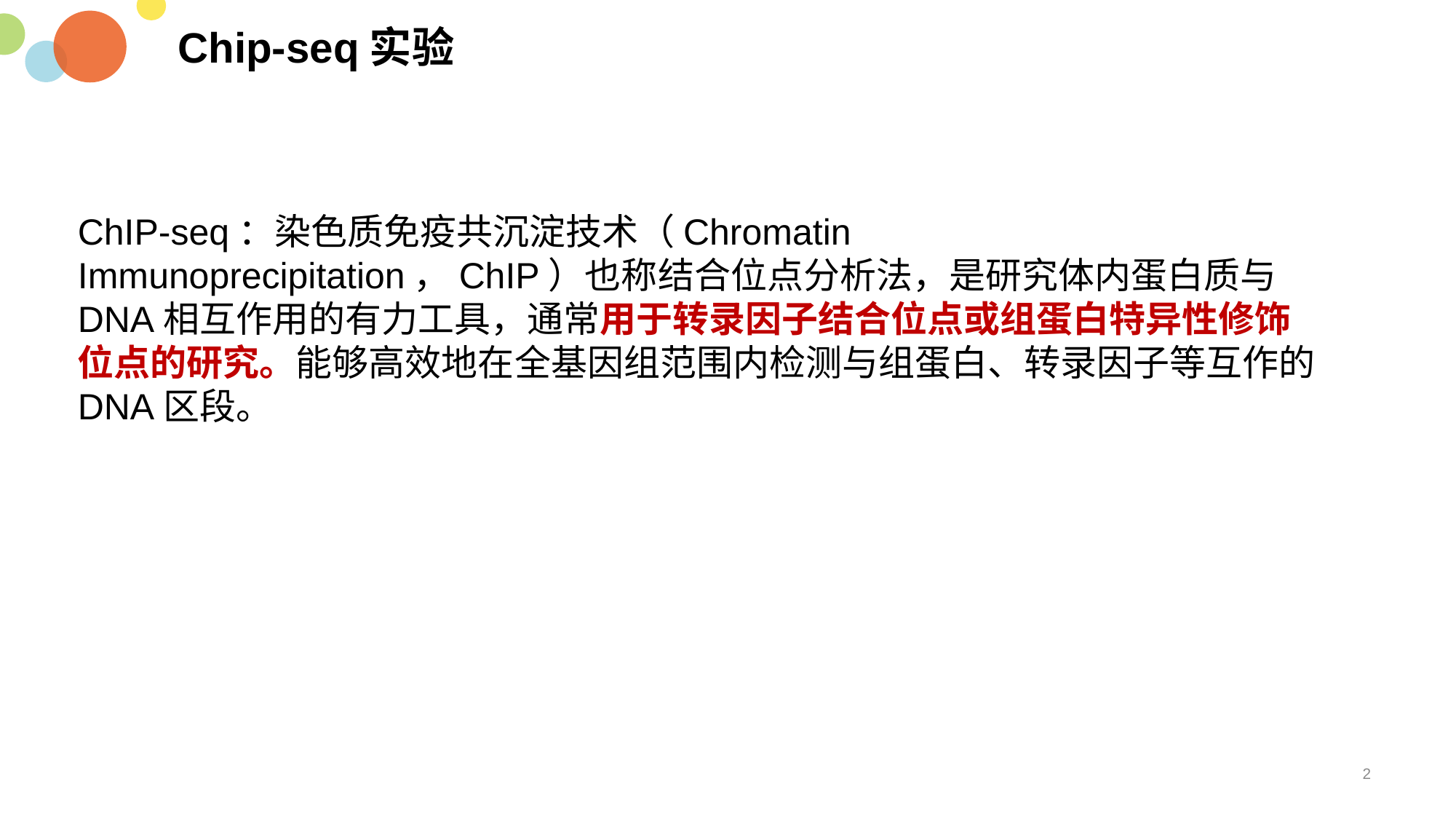

Chip-seq实验

ChIP-seq：染色质免疫共沉淀技术（Chromatin Immunoprecipitation，ChIP）也称结合位点分析法，是研究体内蛋白质与DNA相互作用的有力工具，通常用于转录因子结合位点或组蛋白特异性修饰位点的研究。能够高效地在全基因组范围内检测与组蛋白、转录因子等互作的DNA区段。

Creative
Message
Management
Target
We have many PowerPoint templates that has been specifically designed.
We have many PowerPoint templates that has been specifically designed.
2